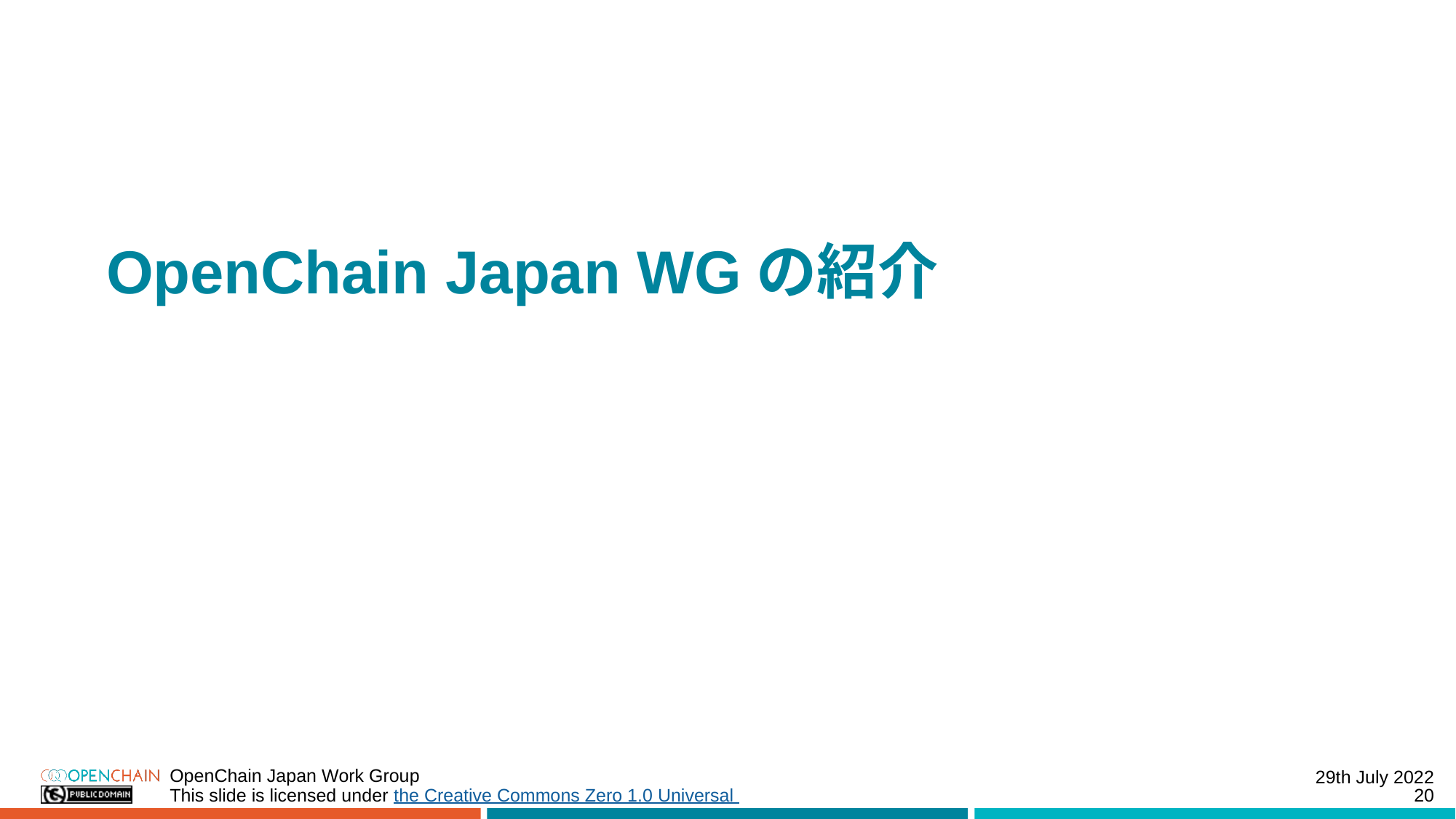

#
OpenChain Japan WGの紹介

29th July 2022
OpenChain Japan Work Group
20